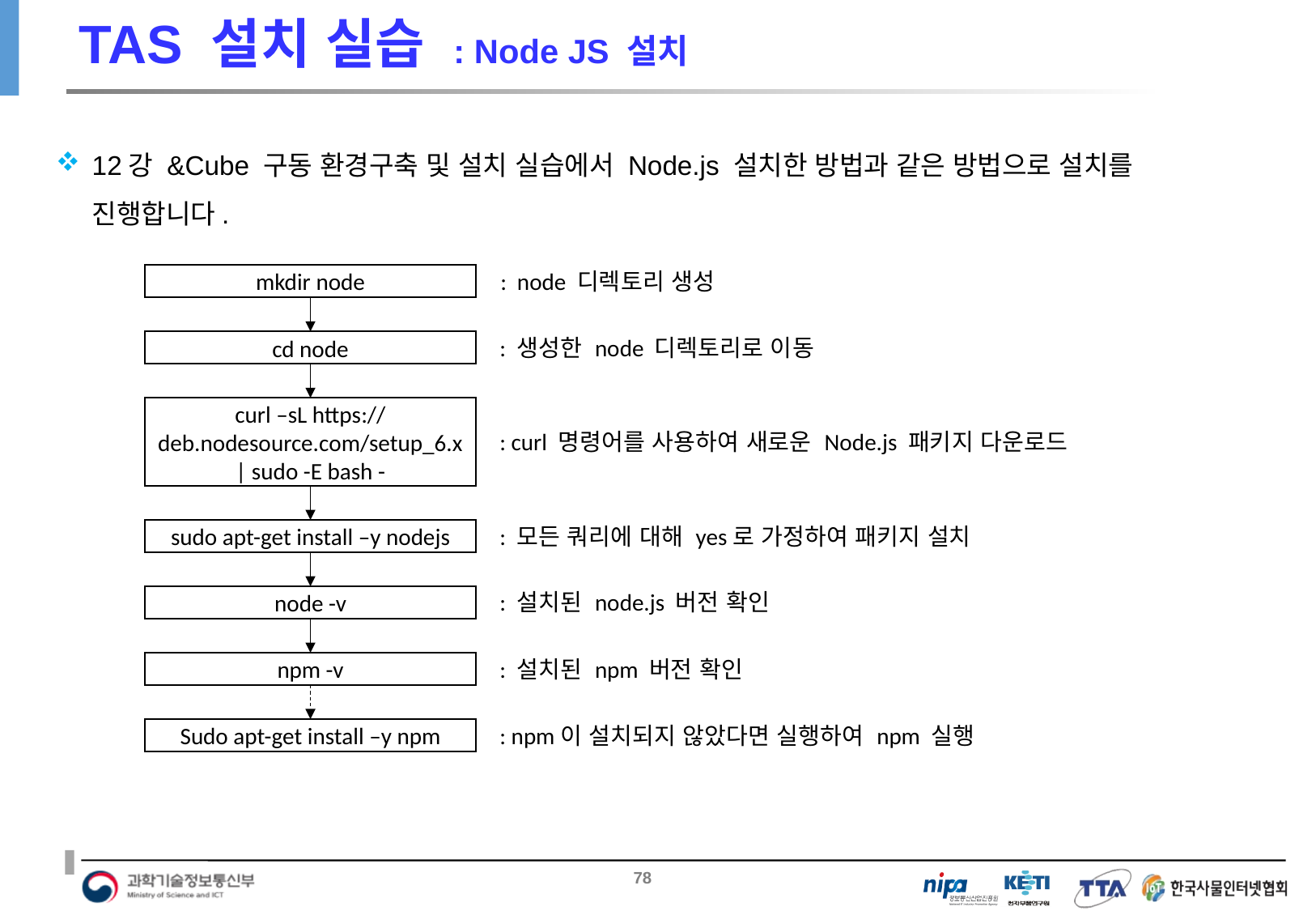

# TAS 설치 실습 : Node JS 설치
12강 &Cube 구동 환경구축 및 설치 실습에서 Node.js 설치한 방법과 같은 방법으로 설치를 진행합니다.
:  node 디렉토리 생성
mkdir node
: 생성한 node 디렉토리로 이동
cd node
curl –sL https://deb.nodesource.com/setup_6.x | sudo -E bash -
: curl 명령어를 사용하여 새로운 Node.js 패키지 다운로드
: 모든 쿼리에 대해 yes로 가정하여 패키지 설치
sudo apt-get install –y nodejs
: 설치된 node.js 버전 확인
node -v
: 설치된 npm 버전 확인
npm -v
: npm이 설치되지 않았다면 실행하여 npm 실행
Sudo apt-get install –y npm